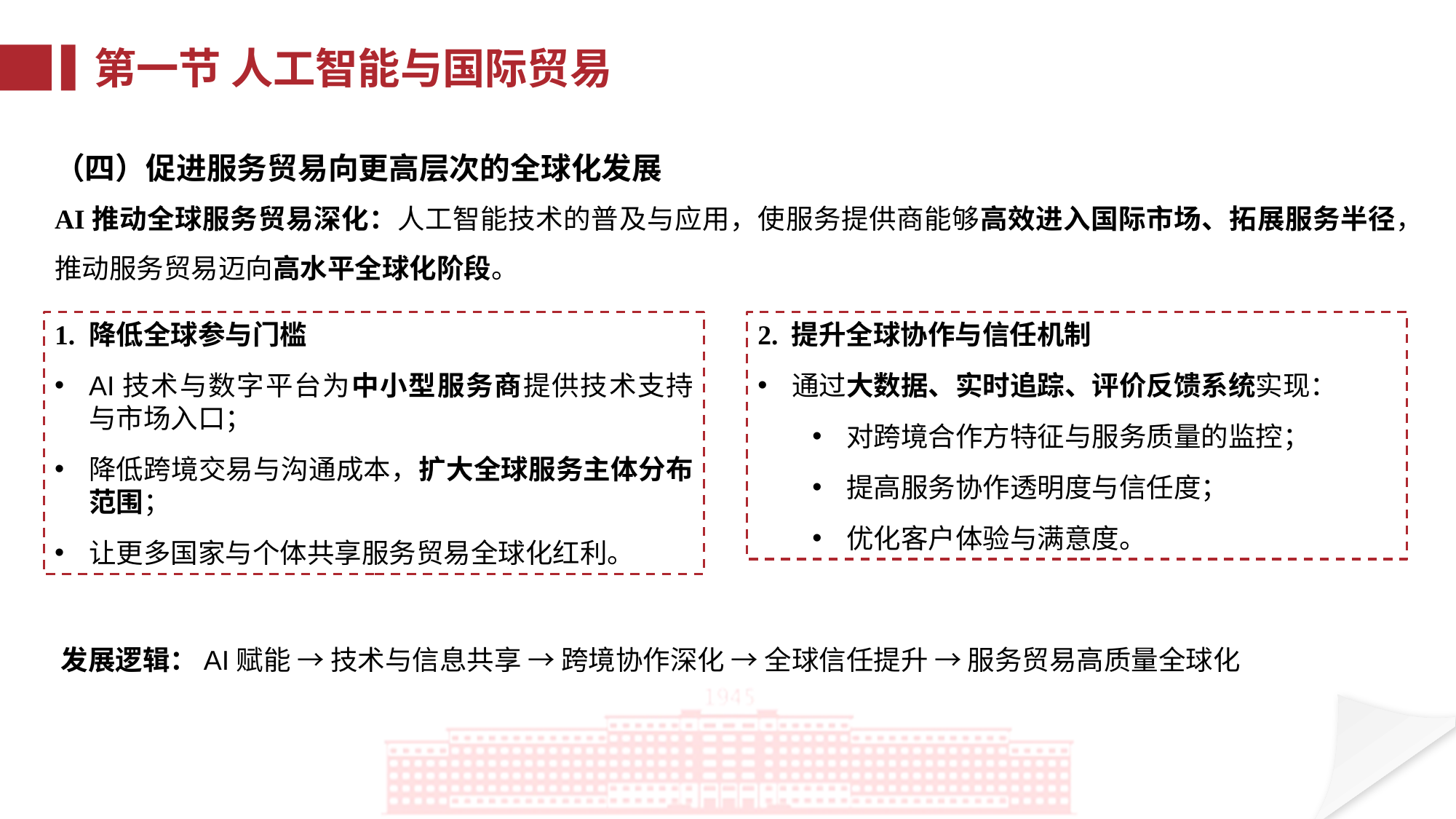

第一节 人工智能与国际贸易
（四）促进服务贸易向更高层次的全球化发展
AI推动全球服务贸易深化：人工智能技术的普及与应用，使服务提供商能够高效进入国际市场、拓展服务半径，推动服务贸易迈向高水平全球化阶段。
1. 降低全球参与门槛
AI技术与数字平台为中小型服务商提供技术支持与市场入口；
降低跨境交易与沟通成本，扩大全球服务主体分布范围；
让更多国家与个体共享服务贸易全球化红利。
2. 提升全球协作与信任机制
通过大数据、实时追踪、评价反馈系统实现：
对跨境合作方特征与服务质量的监控；
提高服务协作透明度与信任度；
优化客户体验与满意度。
发展逻辑：AI赋能 → 技术与信息共享 → 跨境协作深化 → 全球信任提升 → 服务贸易高质量全球化